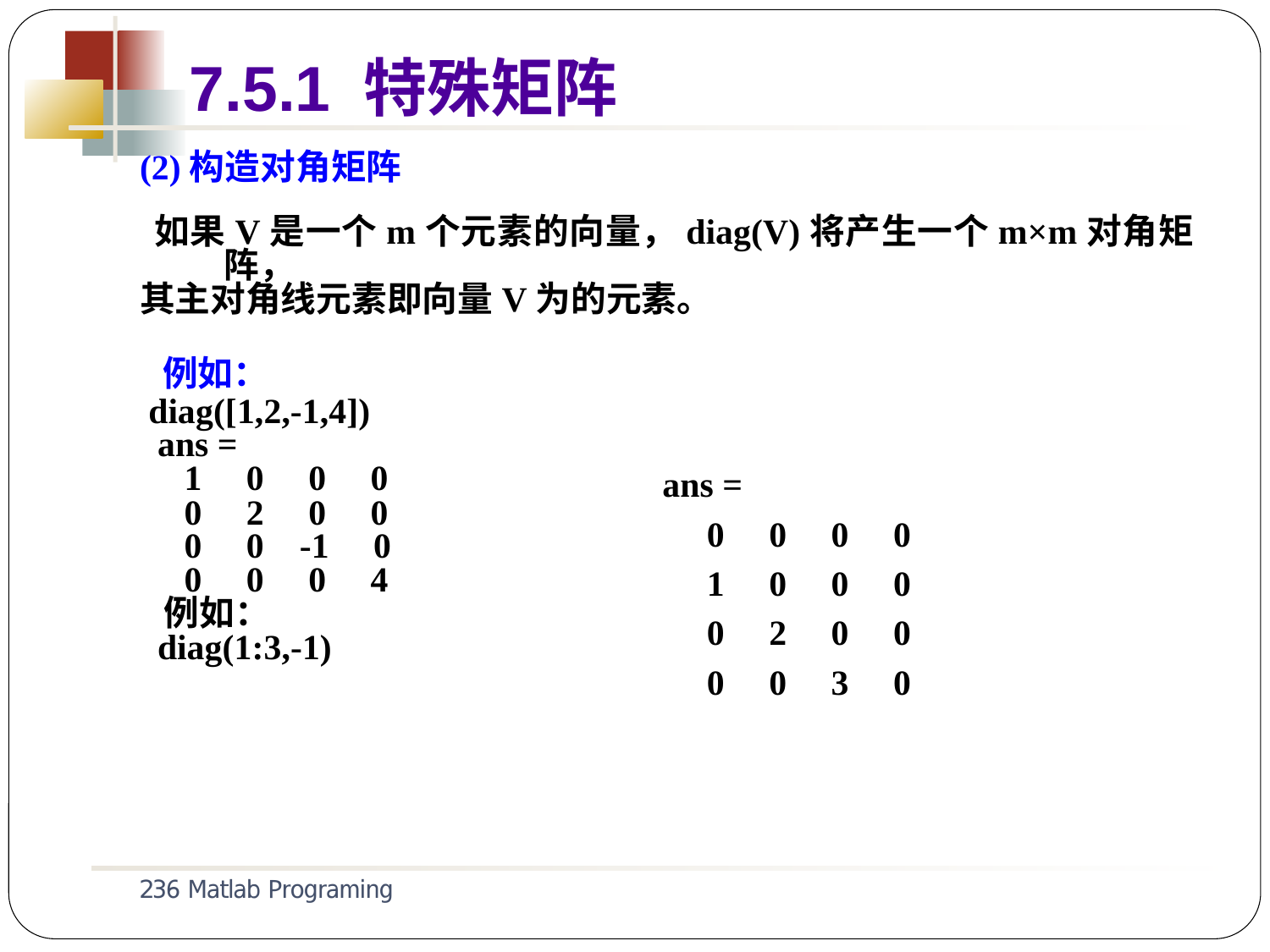

7.5.1 特殊矩阵
(2)构造对角矩阵

 如果V是一个m个元素的向量，diag(V)将产生一个m×m对角矩阵，
其主对角线元素即向量V为的元素。

 例如：
 diag([1,2,-1,4])
  ans =
     1     0     0     0
     0     2     0     0
     0     0    -1     0
     0     0     0     4
  例如：
  diag(1:3,-1)

ans =
     0     0     0     0
     1     0     0     0
     0     2     0     0
     0     0     3     0
236 Matlab Programing